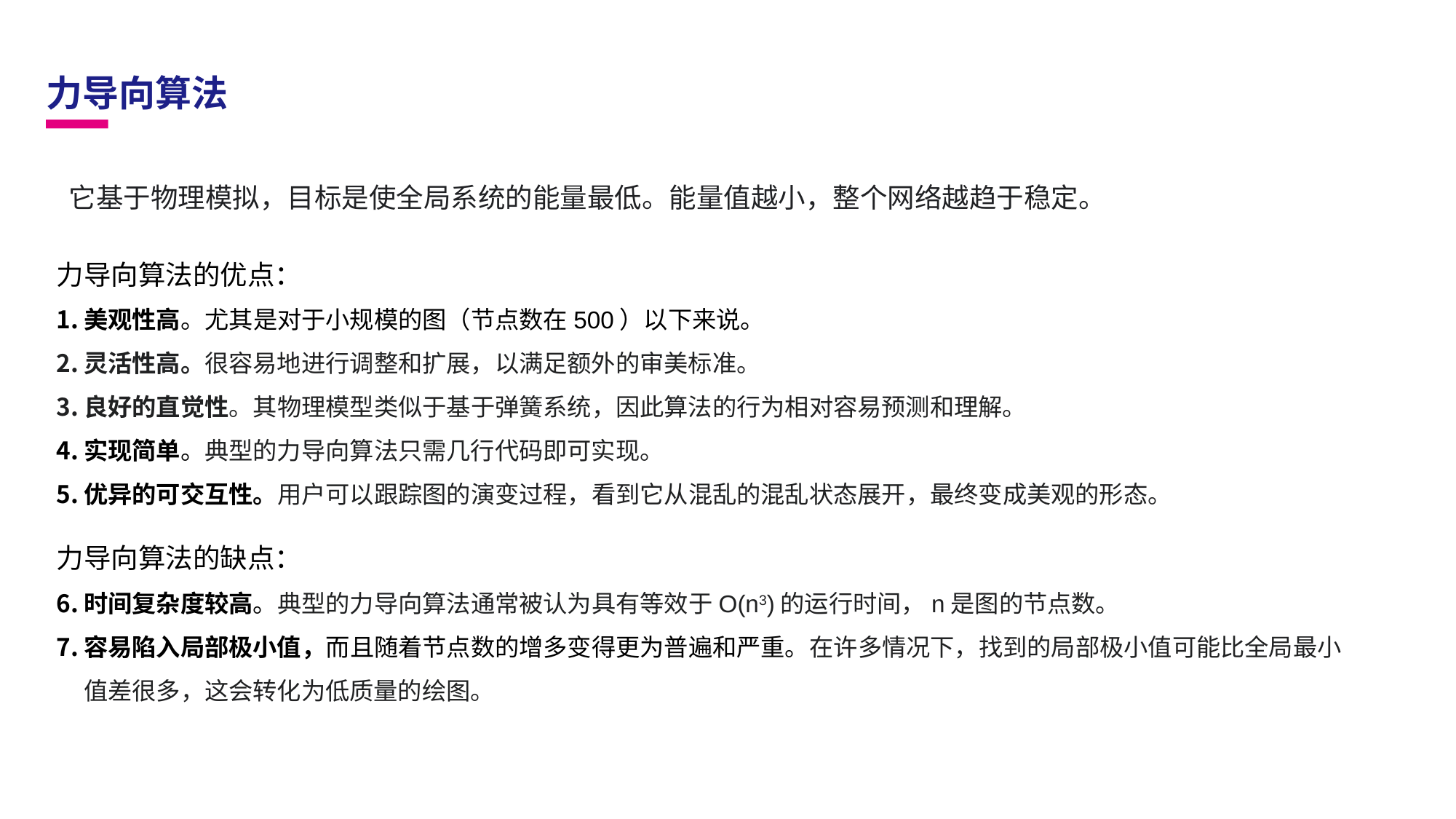

力导向算法

它基于物理模拟，目标是使全局系统的能量最低。能量值越小，整个网络越趋于稳定。

力导向算法的优点：
美观性高。尤其是对于小规模的图（节点数在500）以下来说。
灵活性高。很容易地进行调整和扩展，以满足额外的审美标准。
良好的直觉性。其物理模型类似于基于弹簧系统，因此算法的行为相对容易预测和理解。
实现简单。典型的力导向算法只需几行代码即可实现。
优异的可交互性。用户可以跟踪图的演变过程，看到它从混乱的混乱状态展开，最终变成美观的形态。

力导向算法的缺点：
时间复杂度较高。典型的力导向算法通常被认为具有等效于O(n3)的运行时间，n是图的节点数。
容易陷入局部极小值，而且随着节点数的增多变得更为普遍和严重。在许多情况下，找到的局部极小值可能比全局最小值差很多，这会转化为低质量的绘图。